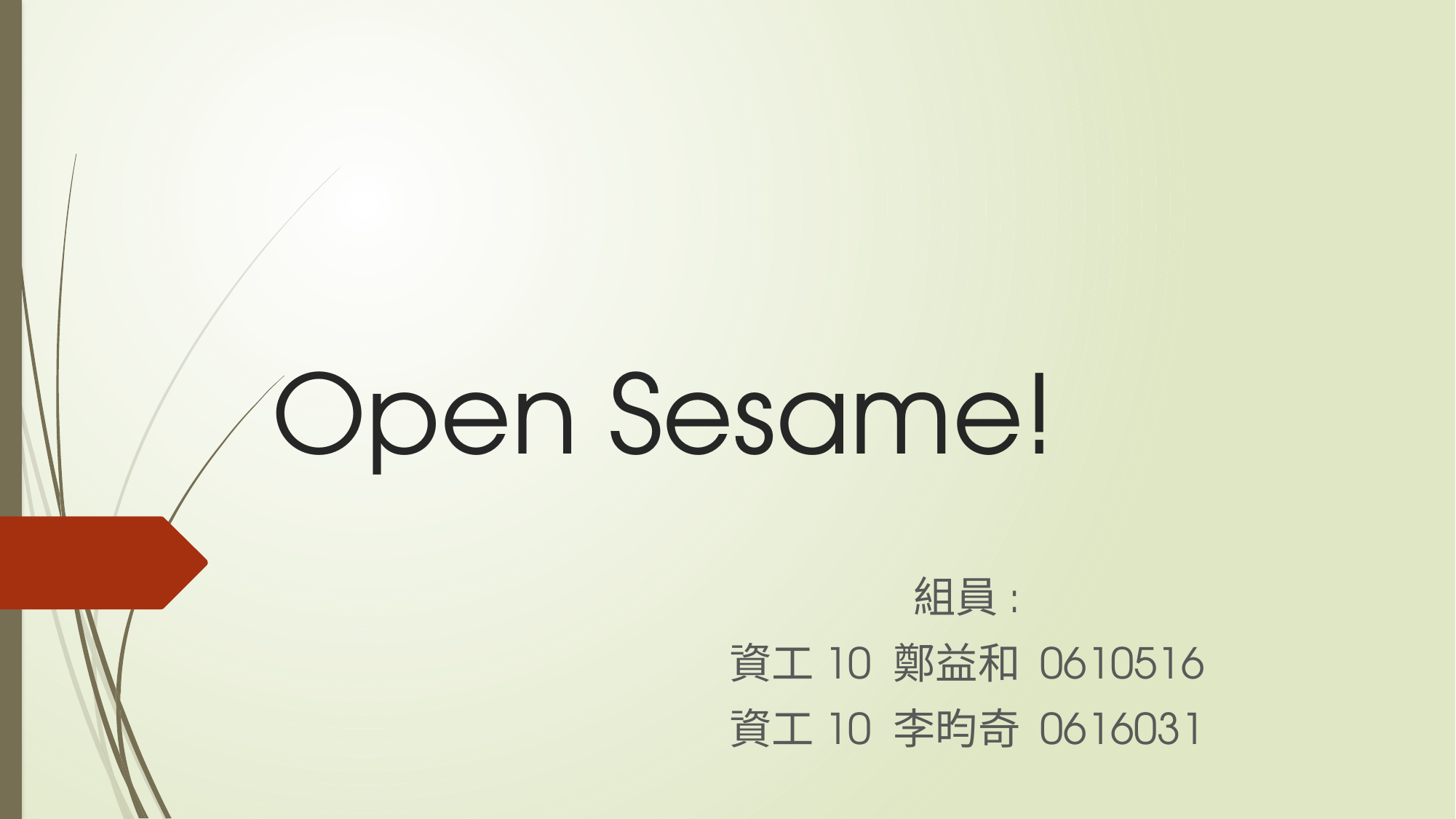

# Open Sesame!
組員:
資工10 鄭益和 0610516
資工10 李昀奇 0616031